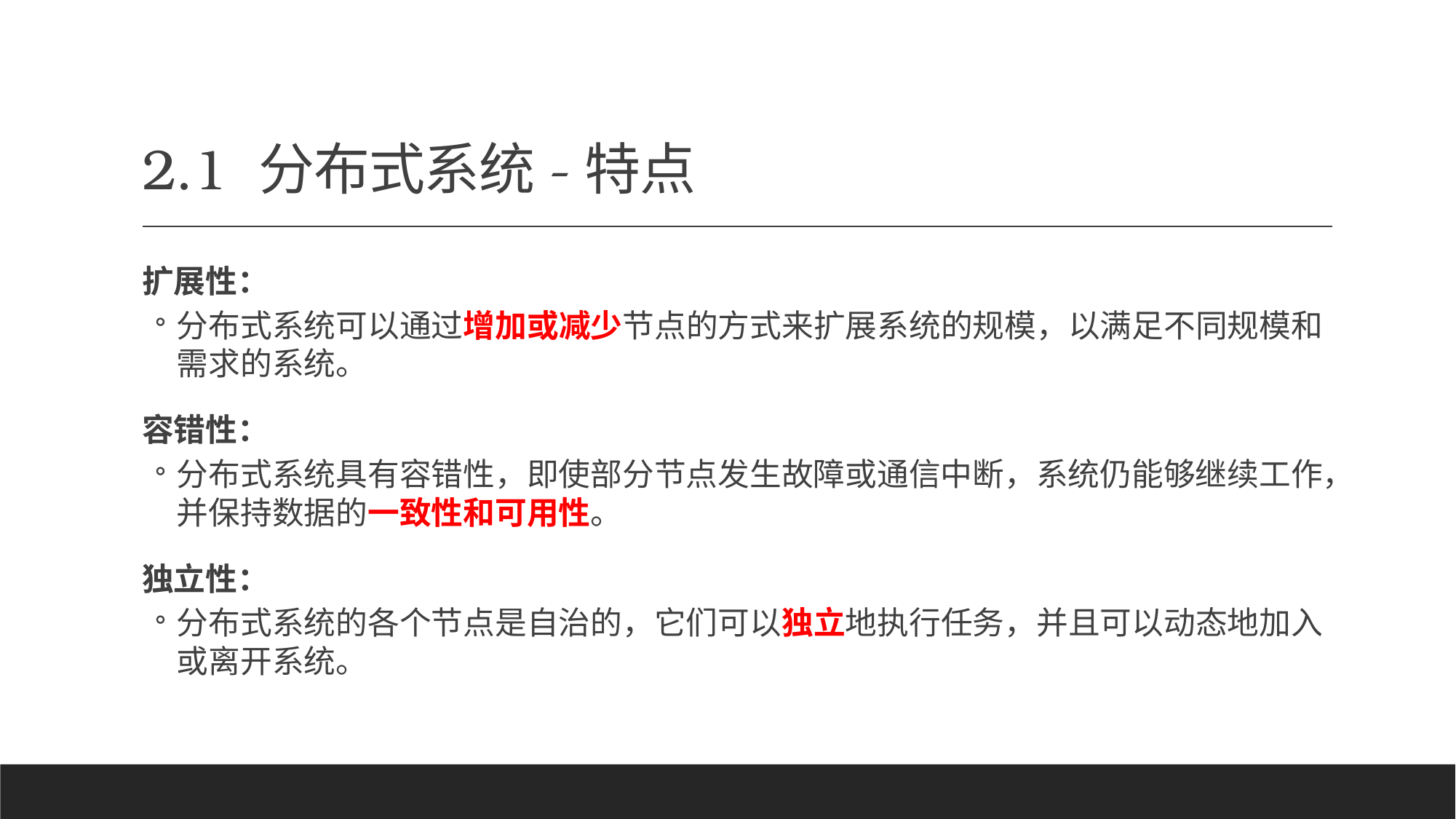

# 2.1 分布式系统-特点
扩展性：
分布式系统可以通过增加或减少节点的方式来扩展系统的规模，以满足不同规模和需求的系统。
容错性：
分布式系统具有容错性，即使部分节点发生故障或通信中断，系统仍能够继续工作，并保持数据的一致性和可用性。
独立性：
分布式系统的各个节点是自治的，它们可以独立地执行任务，并且可以动态地加入或离开系统。